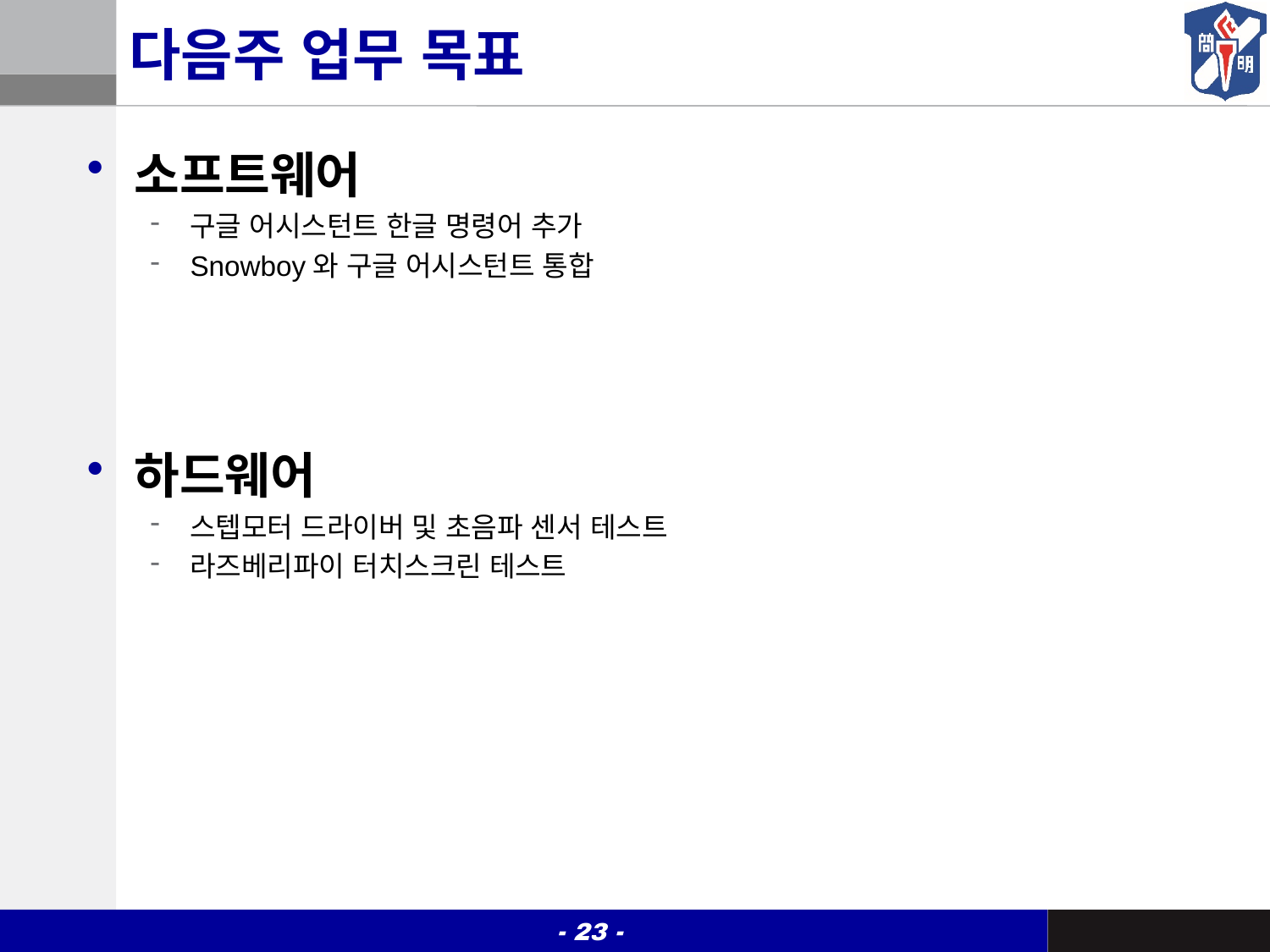

# 다음주 업무 목표

소프트웨어
구글 어시스턴트 한글 명령어 추가
Snowboy와 구글 어시스턴트 통합

하드웨어
스텝모터 드라이버 및 초음파 센서 테스트
라즈베리파이 터치스크린 테스트